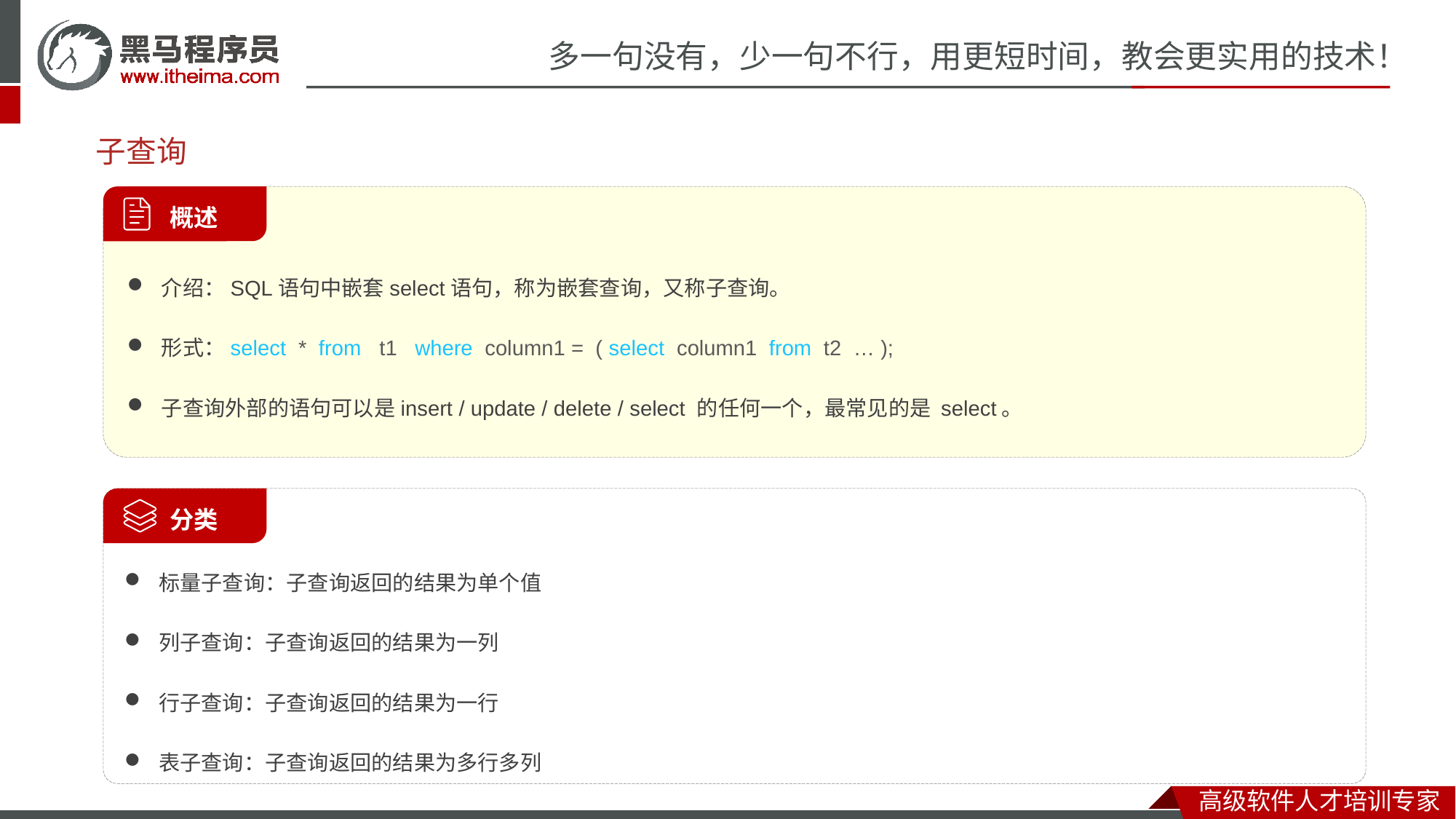

# 子查询
介绍：SQL语句中嵌套select语句，称为嵌套查询，又称子查询。
形式：select  *  from   t1   where  column1 =  ( select  column1  from  t2  … );
子查询外部的语句可以是insert / update / delete / select 的任何一个，最常见的是 select。
        概述

标量子查询：子查询返回的结果为单个值
列子查询：子查询返回的结果为一列
行子查询：子查询返回的结果为一行
表子查询：子查询返回的结果为多行多列
        分类